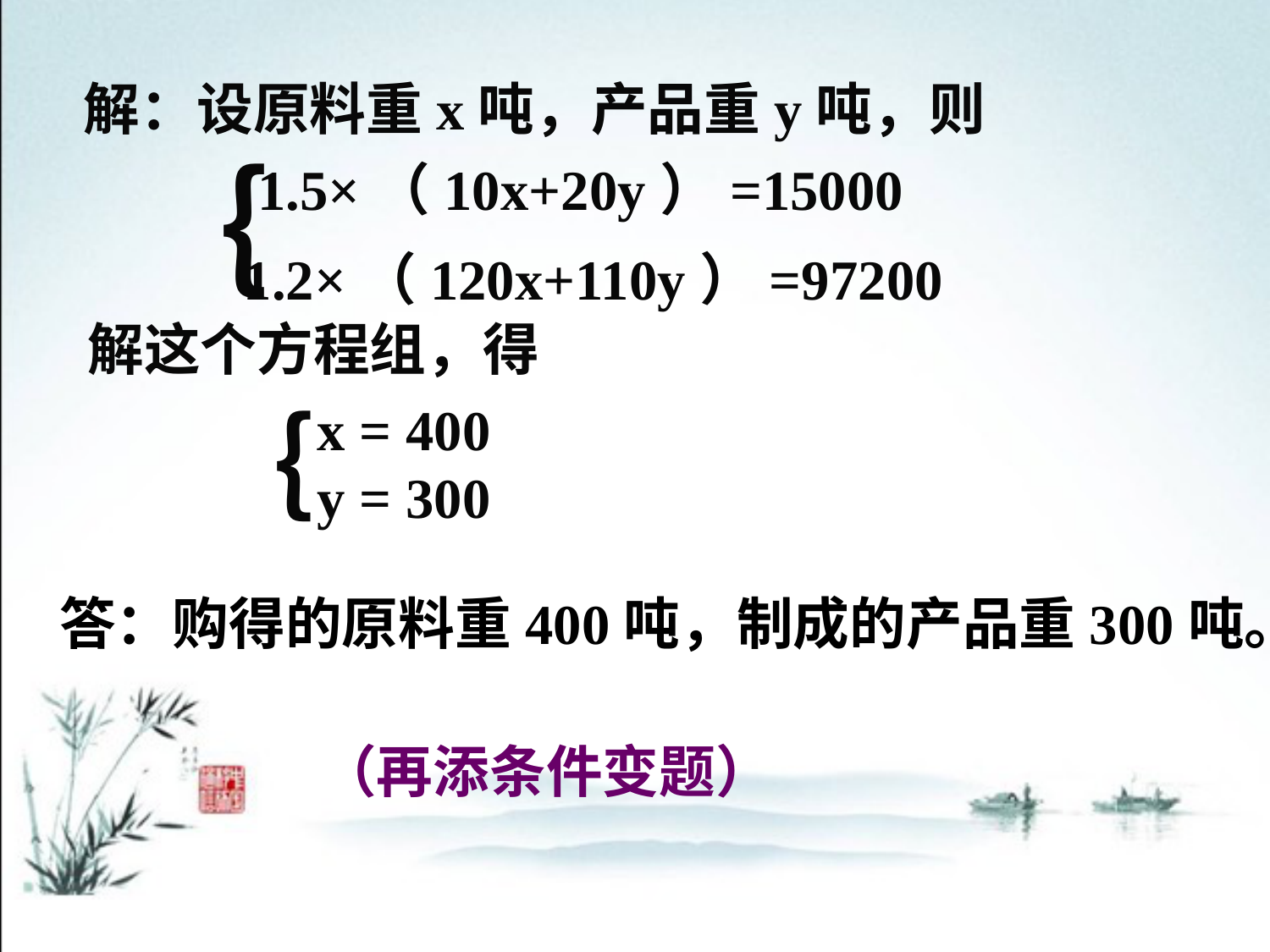

解：设原料重x吨，产品重y吨，则
｛
1.5×（10x+20y）=15000
1.2×（120x+110y）=97200
解这个方程组，得
｛
x = 400
y = 300
答：购得的原料重400吨，制成的产品重300吨。
（再添条件变题）